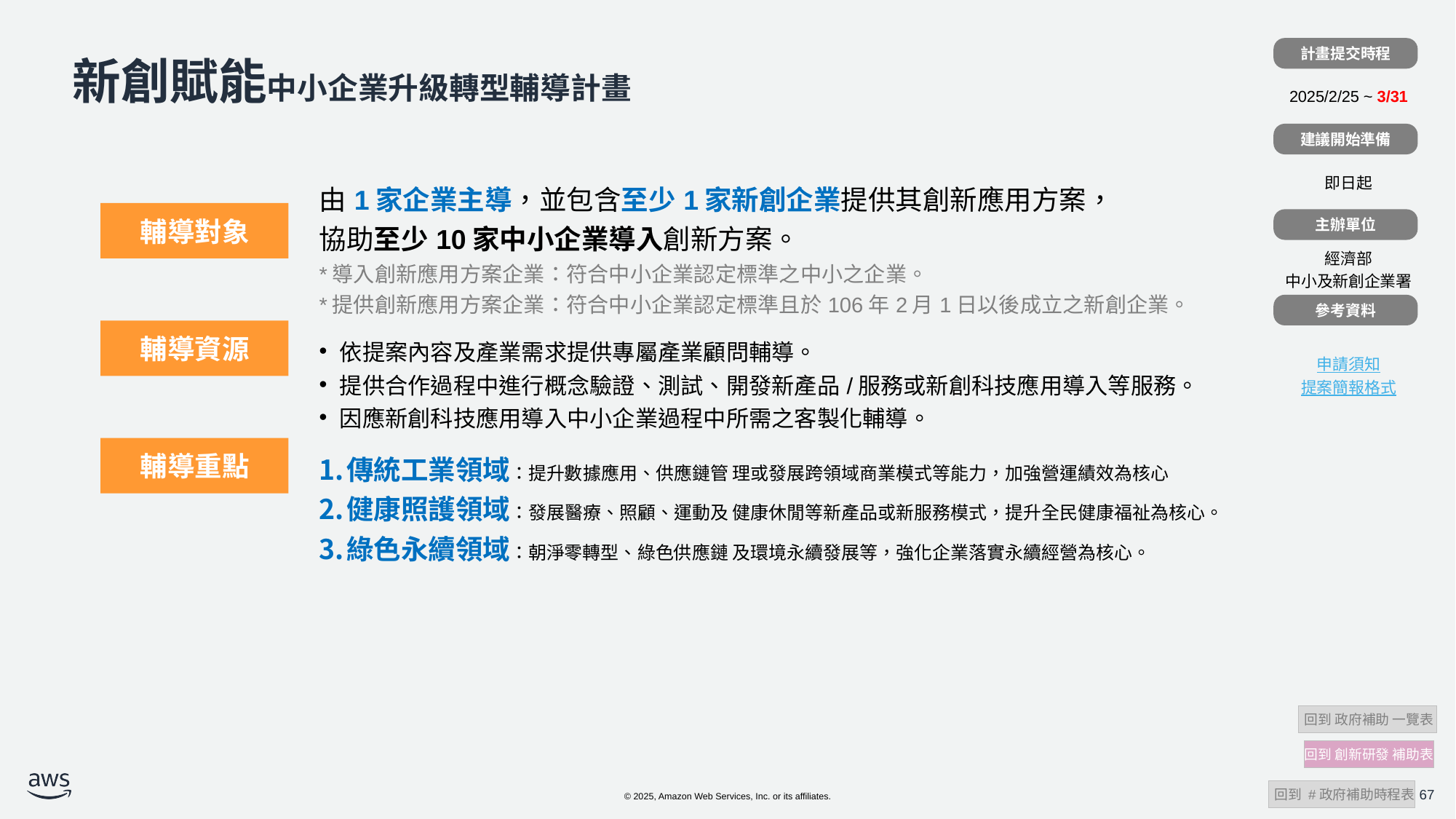

計畫提交時程
|  |
| --- |
| 2025/2/25 ~ 3/31 |
|  |
| 即日起 |
|  |
| 經濟部 中小及新創企業署 |
|  |
| 申請須知 提案簡報格式 |
# 新創賦能中小企業升級轉型輔導計畫
建議開始準備
|  | 由1家企業主導，並包含至少1家新創企業提供其創新應用方案， 協助至少10家中小企業導入創新方案。 \*導入創新應用方案企業：符合中小企業認定標準之中小之企業。 \*提供創新應用方案企業：符合中小企業認定標準且於106年2月1日以後成立之新創企業。 |
| --- | --- |
|  | 依提案內容及產業需求提供專屬產業顧問輔導。 提供合作過程中進行概念驗證、測試、開發新產品/服務或新創科技應用導入等服務。 因應新創科技應用導入中小企業過程中所需之客製化輔導。​​​​​​​ |
|  | 傳統工業領域：提升數據應用、供應鏈管 理或發展跨領域商業模式等能力，加強營運績效為核心 健康照護領域：發展醫療、照顧、運動及 健康休閒等新產品或新服務模式，提升全民健康福祉為核心。 綠色永續領域：朝淨零轉型、綠色供應鏈 及環境永續發展等，強化企業落實永續經營為核心。 |
|  |  |
輔導對象
主辦單位
參考資料
輔導資源
輔導重點
 回到 政府補助 一覽表
回到 創新研發 補助表
 回到 #政府補助時程表
67